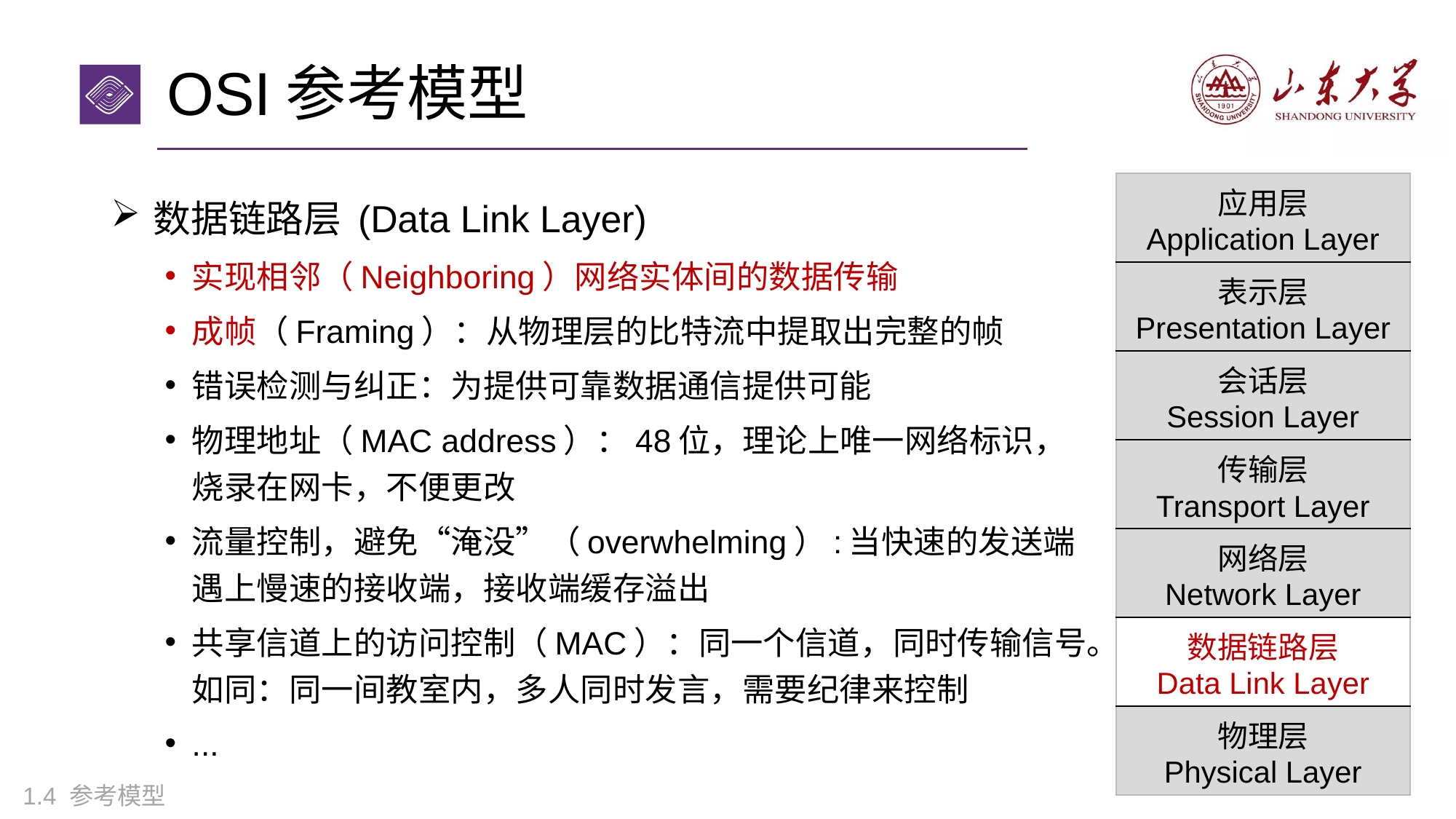

# OSI参考模型
| 应用层 Application Layer |
| --- |
| 表示层 Presentation Layer |
| 会话层 Session Layer |
| 传输层 Transport Layer |
| 网络层 Network Layer |
| 数据链路层 Data Link Layer |
| 物理层 Physical Layer |
数据链路层 (Data Link Layer)
实现相邻（Neighboring）网络实体间的数据传输
成帧（Framing）：从物理层的比特流中提取出完整的帧
错误检测与纠正：为提供可靠数据通信提供可能
物理地址（MAC address）：48位，理论上唯一网络标识，烧录在网卡，不便更改
流量控制，避免“淹没”（overwhelming）:当快速的发送端遇上慢速的接收端，接收端缓存溢出
共享信道上的访问控制（MAC）：同一个信道，同时传输信号。如同：同一间教室内，多人同时发言，需要纪律来控制
...
57
1.4 参考模型